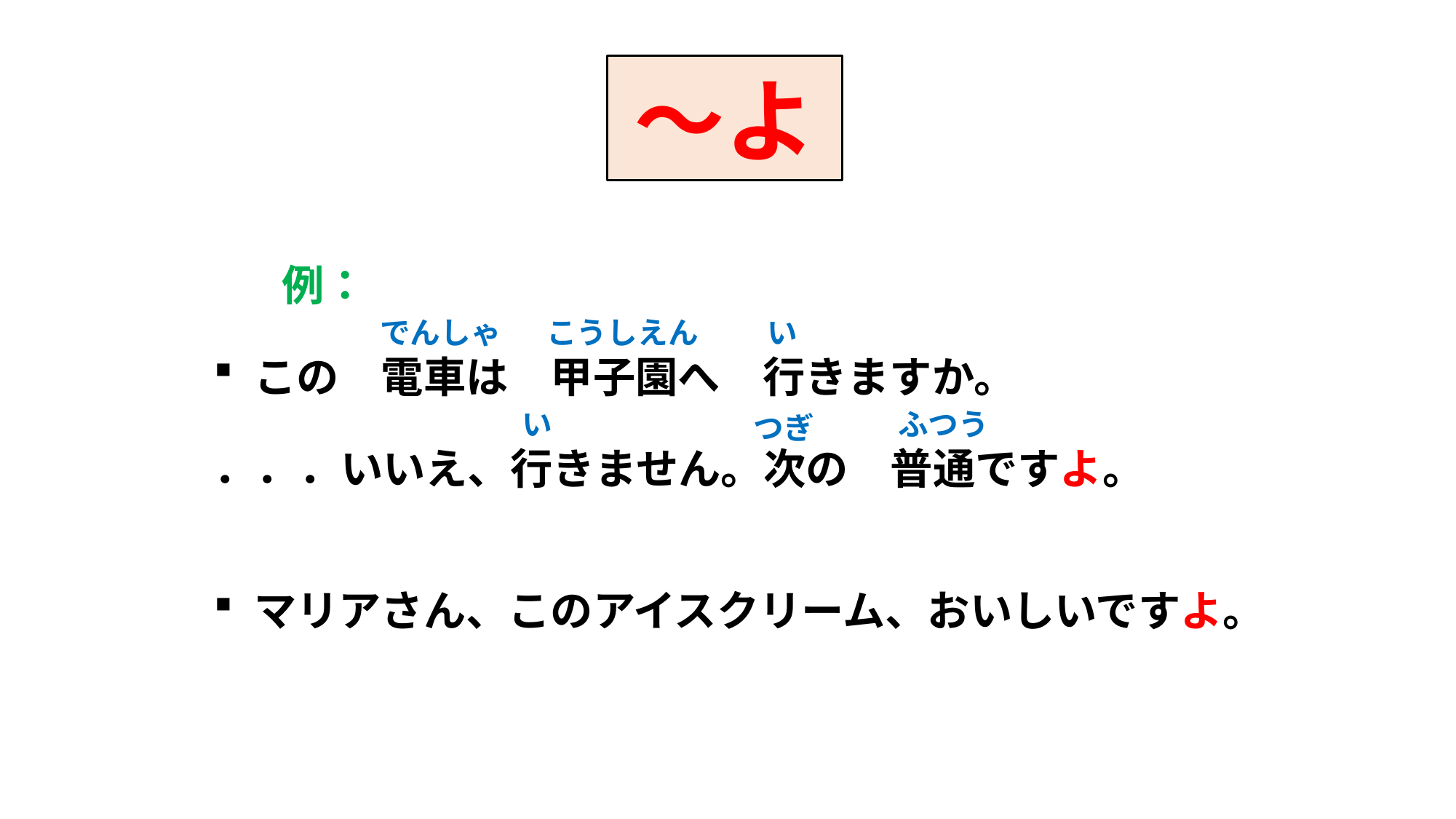

～よ
例：
この　電車は　甲子園へ　行きますか。
．．．いいえ、行きません。次の　普通ですよ。
マリアさん、このアイスクリーム、おいしいですよ。
でんしゃ
こうしえん
い
い
ふつう
つぎ